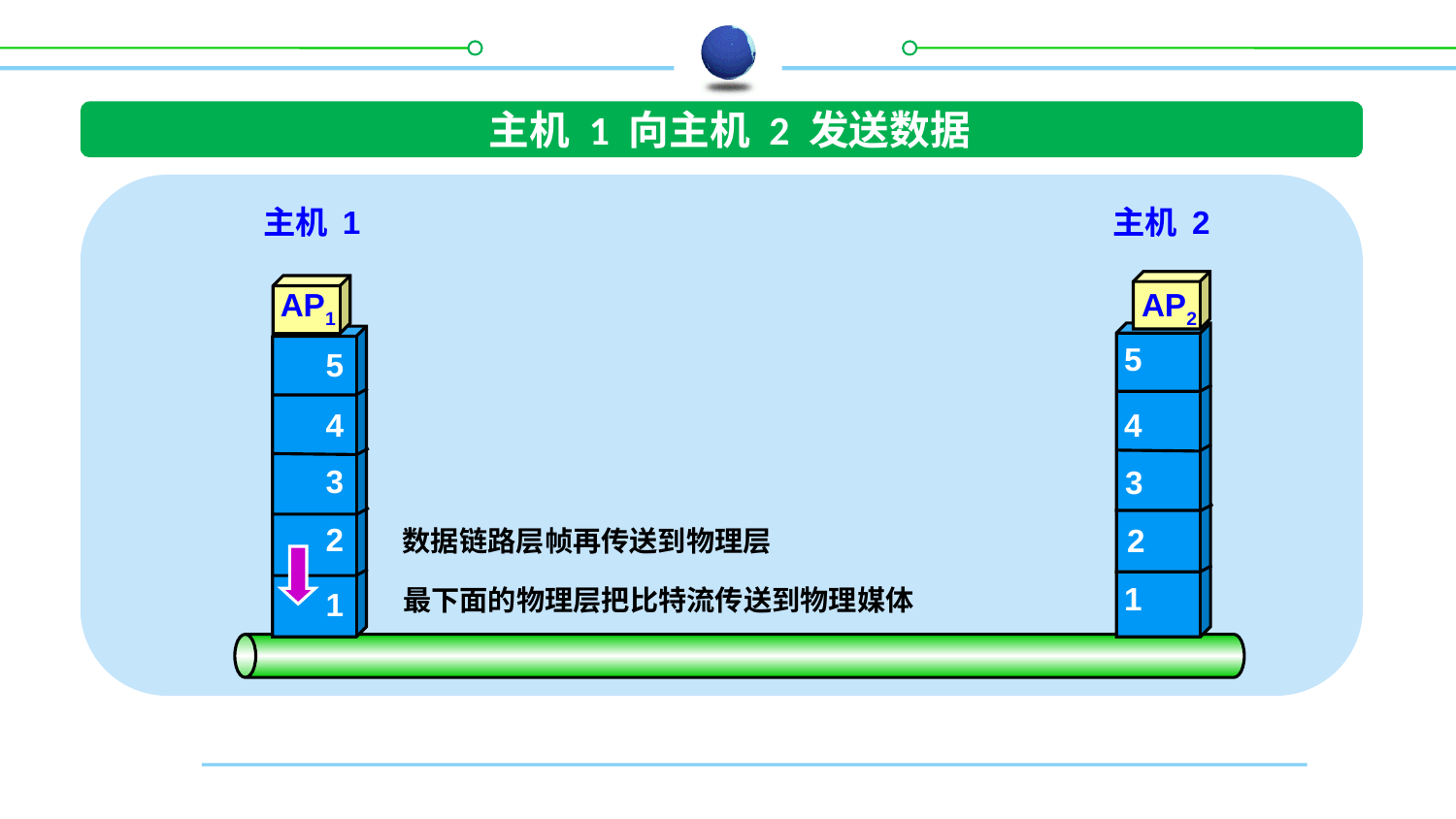

主机 1 向主机 2 发送数据

主机 1
主机 2

AP1
AP2

5
5

4
4

3
3

2
2
数据链路层帧再传送到物理层

1
最下面的物理层把比特流传送到物理媒体
1